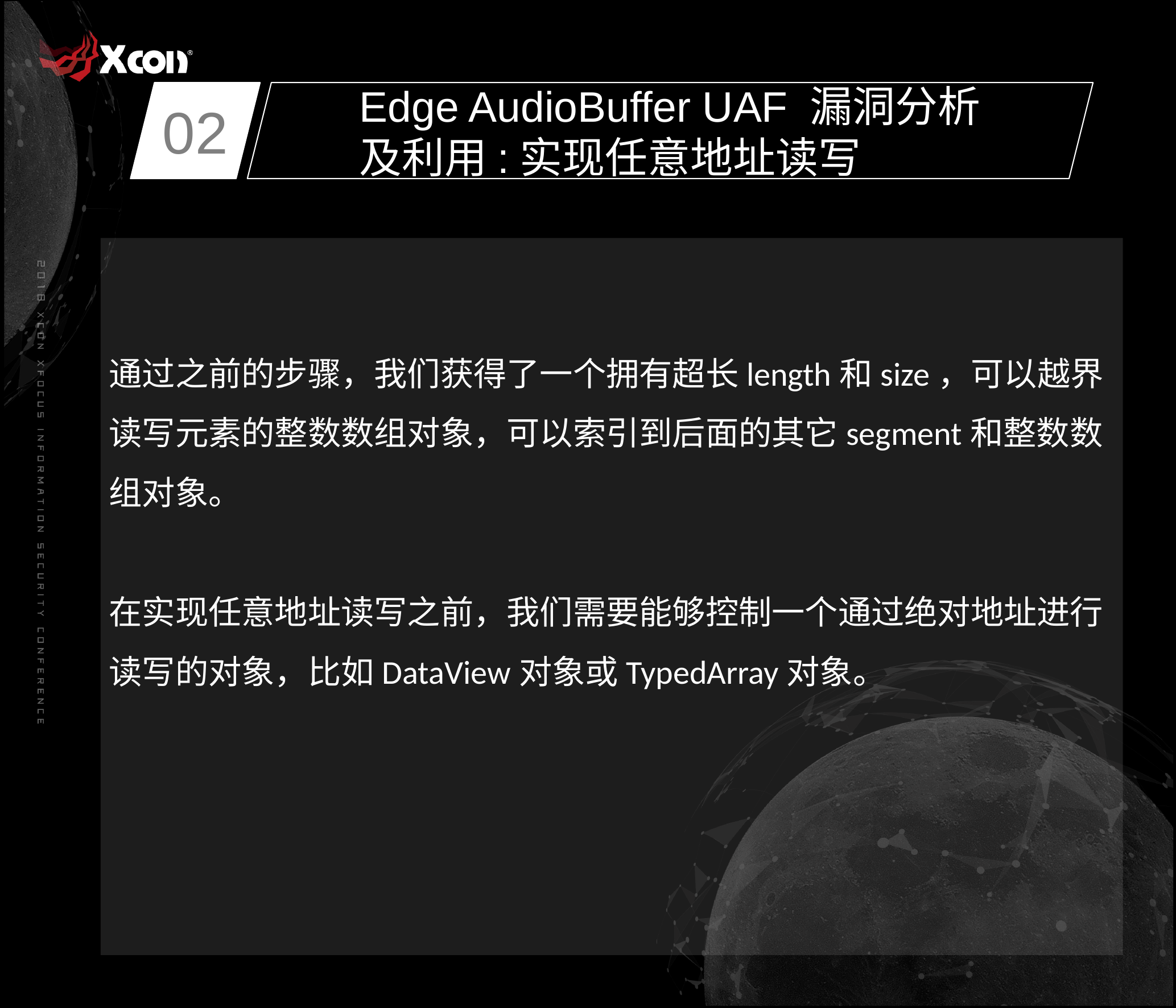

02
Edge AudioBuffer UAF 漏洞分析及利用:实现任意地址读写

通过之前的步骤，我们获得了一个拥有超长length和size，可以越界读写元素的整数数组对象，可以索引到后面的其它segment和整数数组对象。

在实现任意地址读写之前，我们需要能够控制一个通过绝对地址进行读写的对象，比如DataView对象或TypedArray对象。